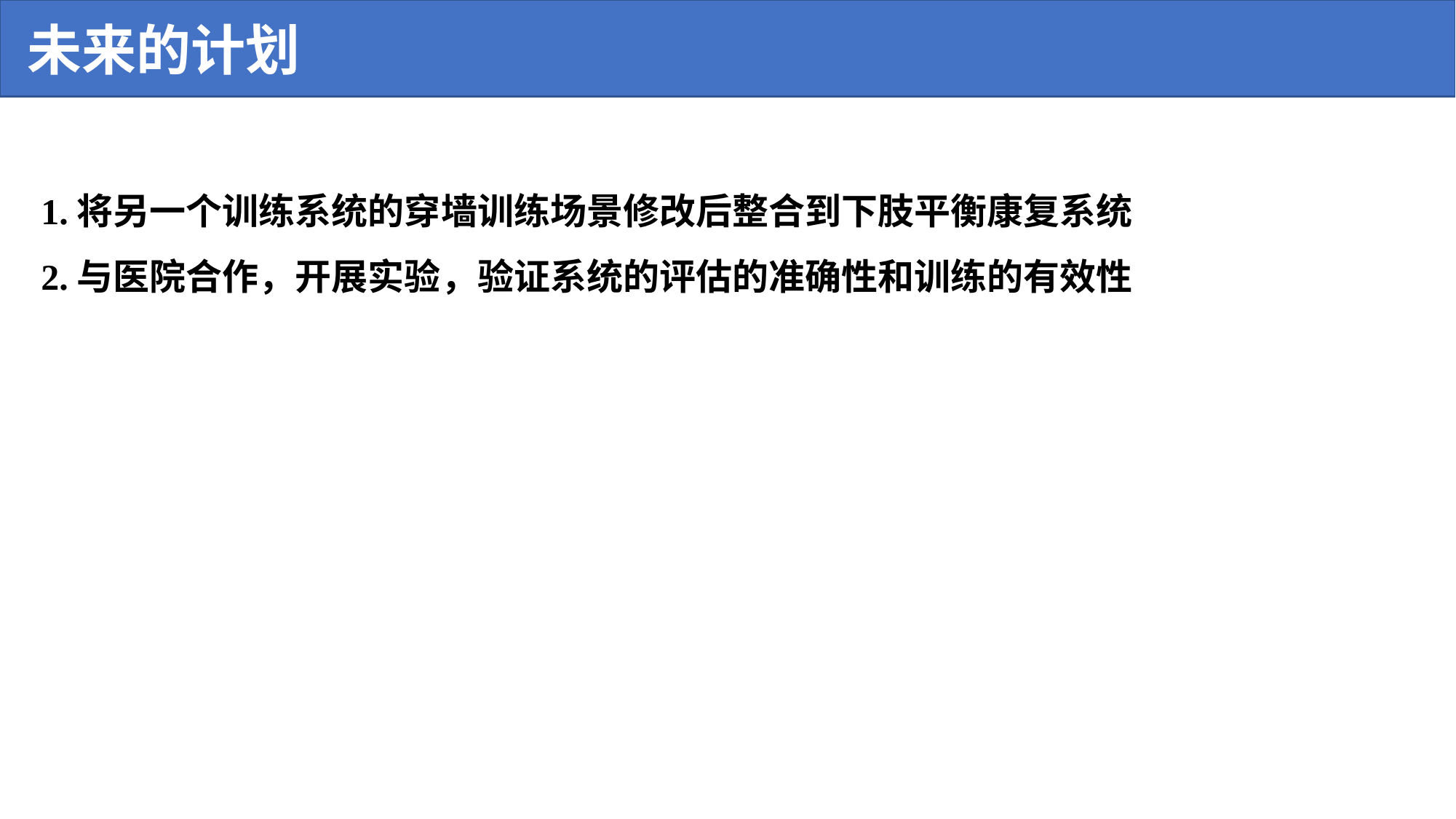

未来的计划
1.将另一个训练系统的穿墙训练场景修改后整合到下肢平衡康复系统
2.与医院合作，开展实验，验证系统的评估的准确性和训练的有效性